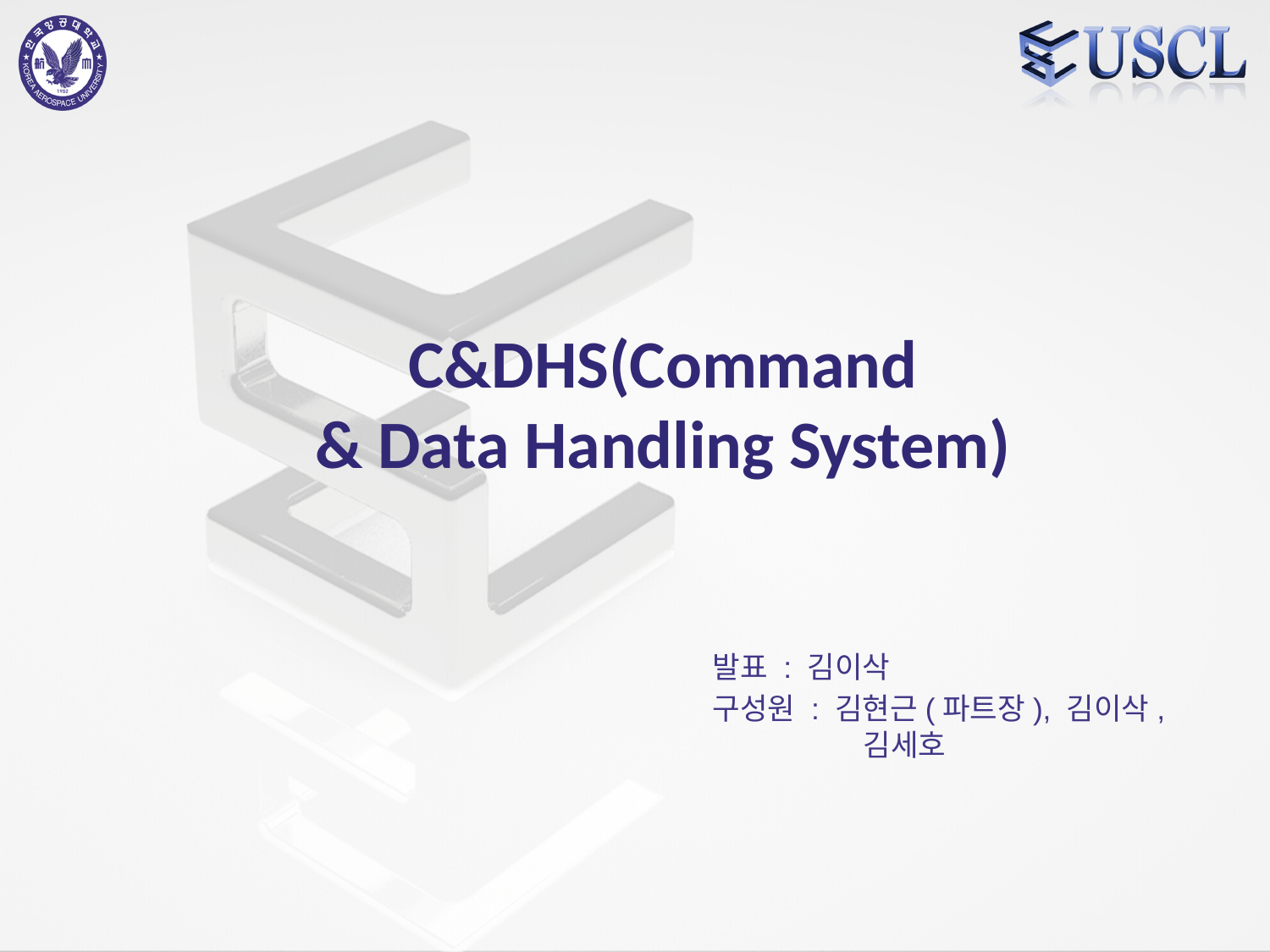

# C&DHS(Command & Data Handling System)
발표 : 김이삭
구성원 : 김현근(파트장), 김이삭, 	  김세호